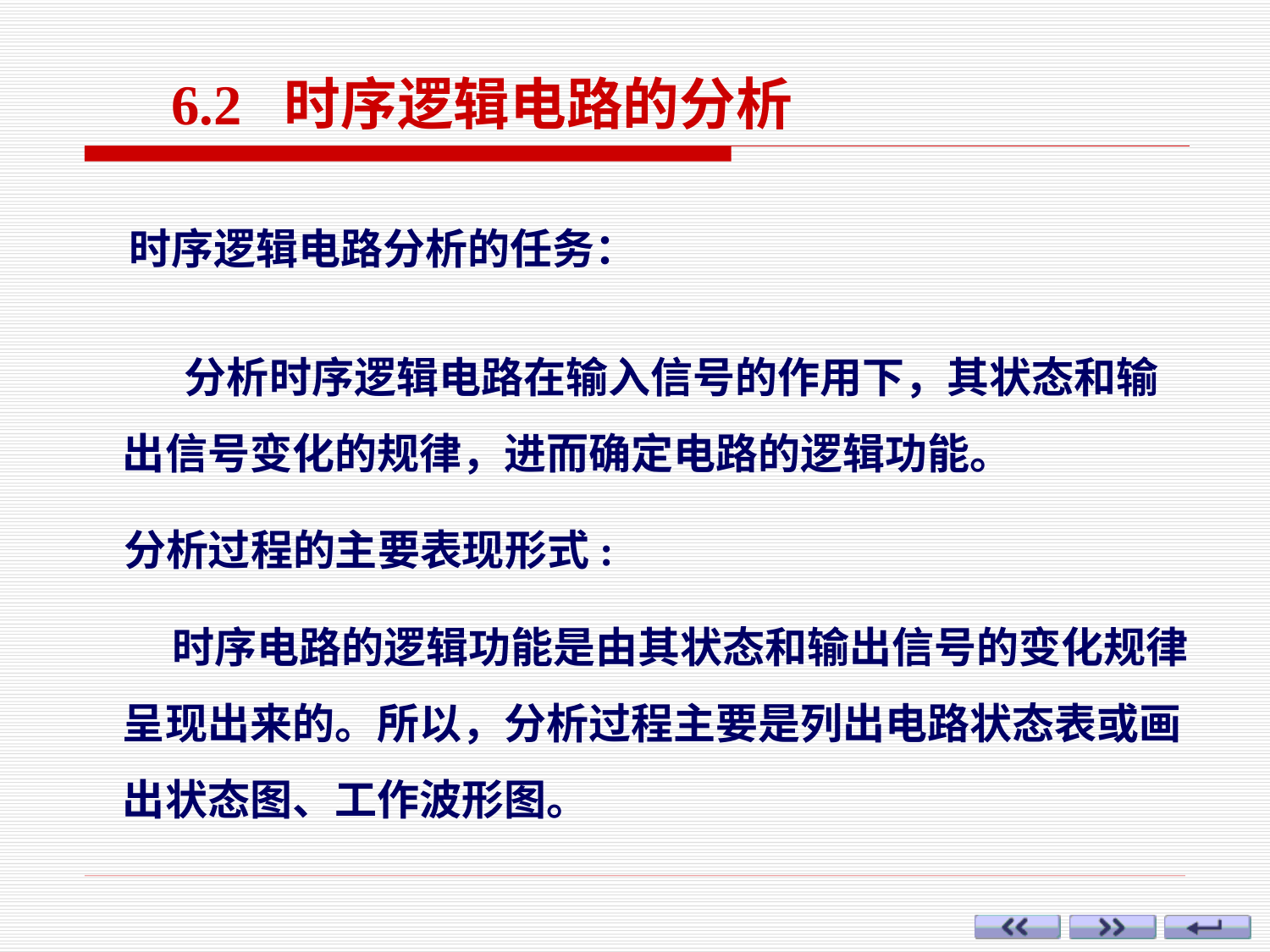

6.2  时序逻辑电路的分析
时序逻辑电路分析的任务：
　　　分析时序逻辑电路在输入信号的作用下，其状态和输出信号变化的规律，进而确定电路的逻辑功能。
分析过程的主要表现形式:
           时序电路的逻辑功能是由其状态和输出信号的变化规律呈现出来的。所以，分析过程主要是列出电路状态表或画出状态图、工作波形图。